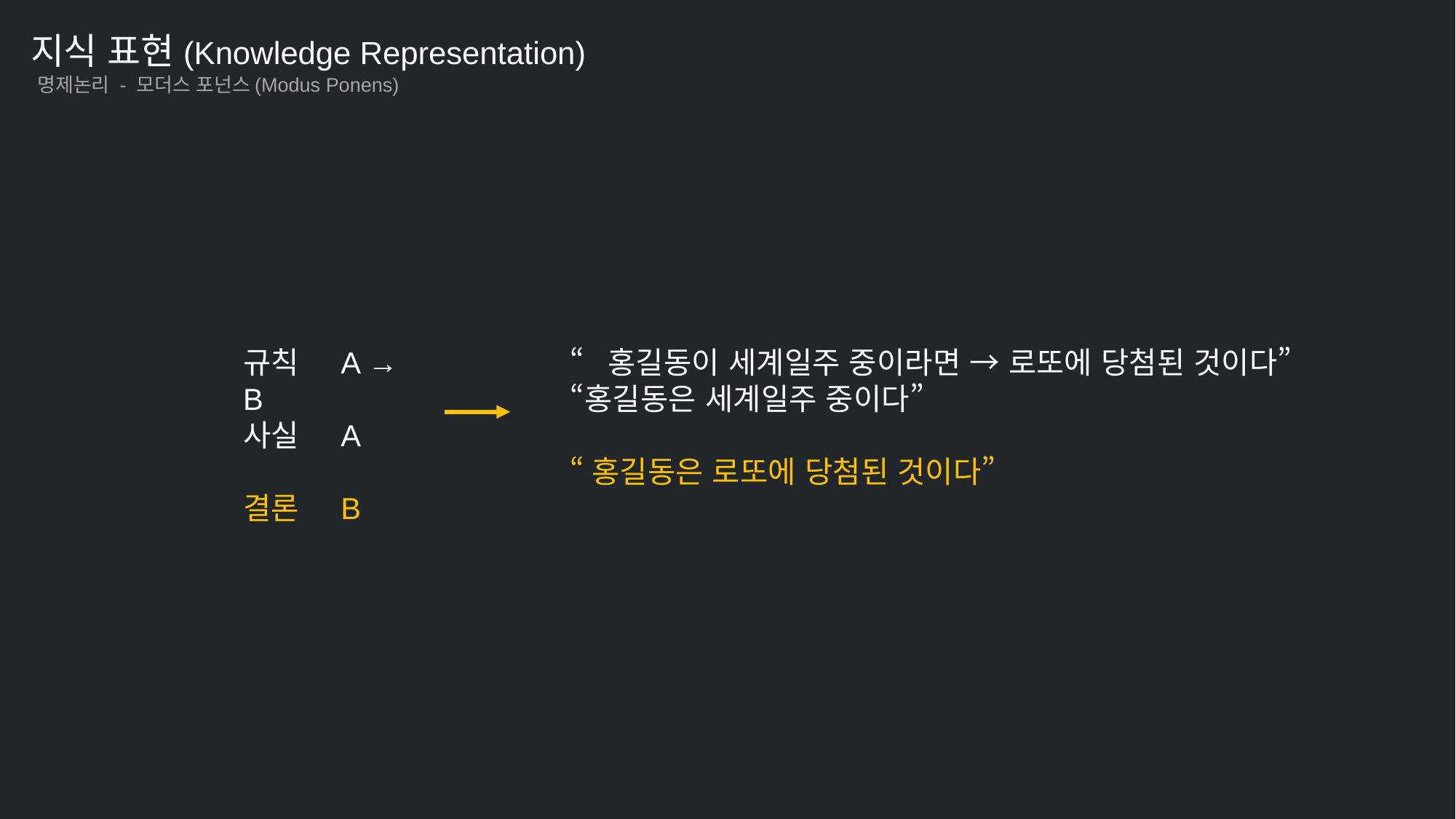

지식 표현(Knowledge Representation)
명제논리 - 모더스 포넌스(Modus Ponens)
“홍길동이 세계일주 중이라면 → 로또에 당첨된 것이다”
“홍길동은 세계일주 중이다”

“홍길동은 로또에 당첨된 것이다”
규칙    A → B
사실    A

결론    B